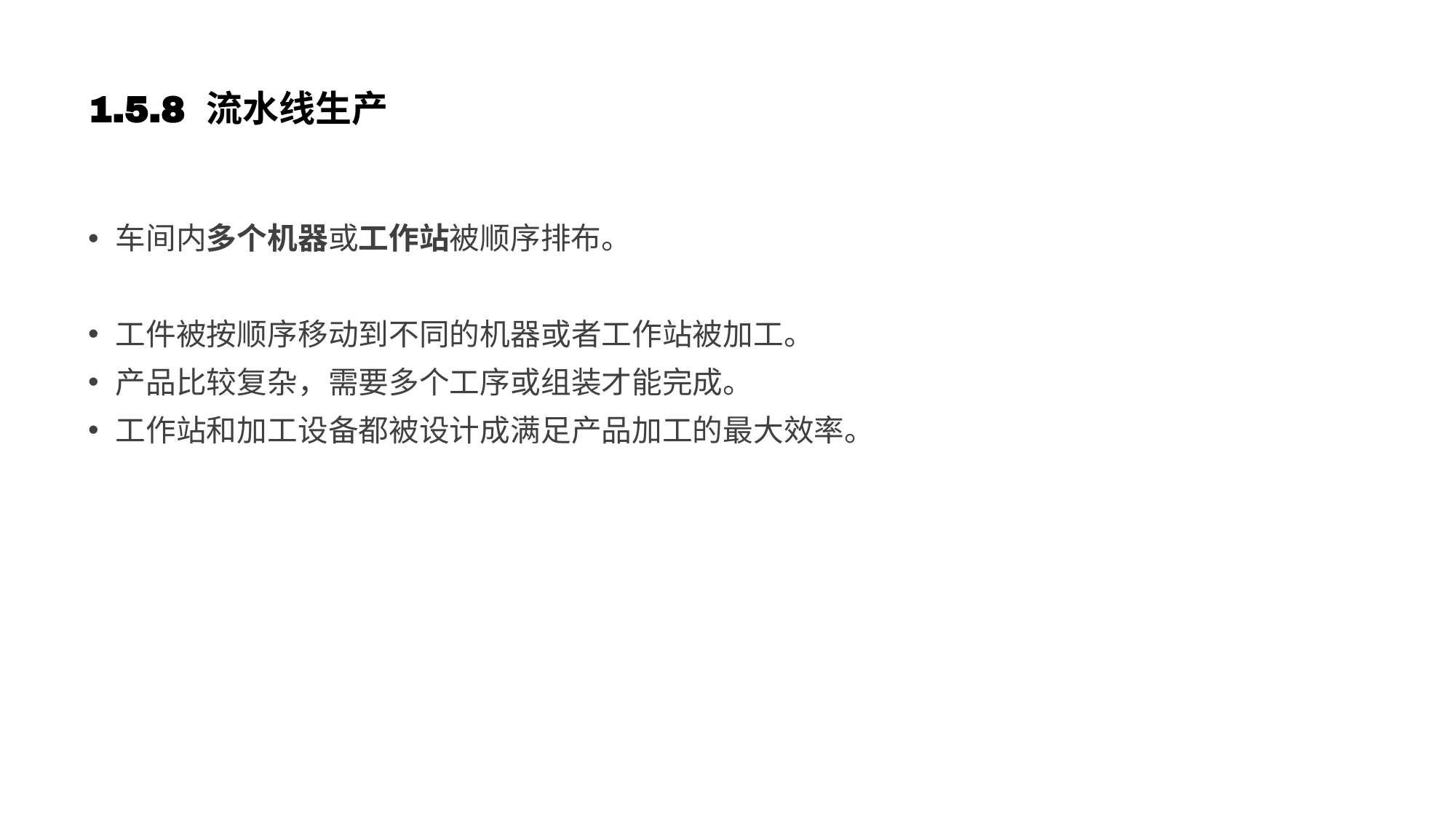

# 1.5.8 流水线生产
车间内多个机器或工作站被顺序排布。

工件被按顺序移动到不同的机器或者工作站被加工。
产品比较复杂，需要多个工序或组装才能完成。
工作站和加工设备都被设计成满足产品加工的最大效率。